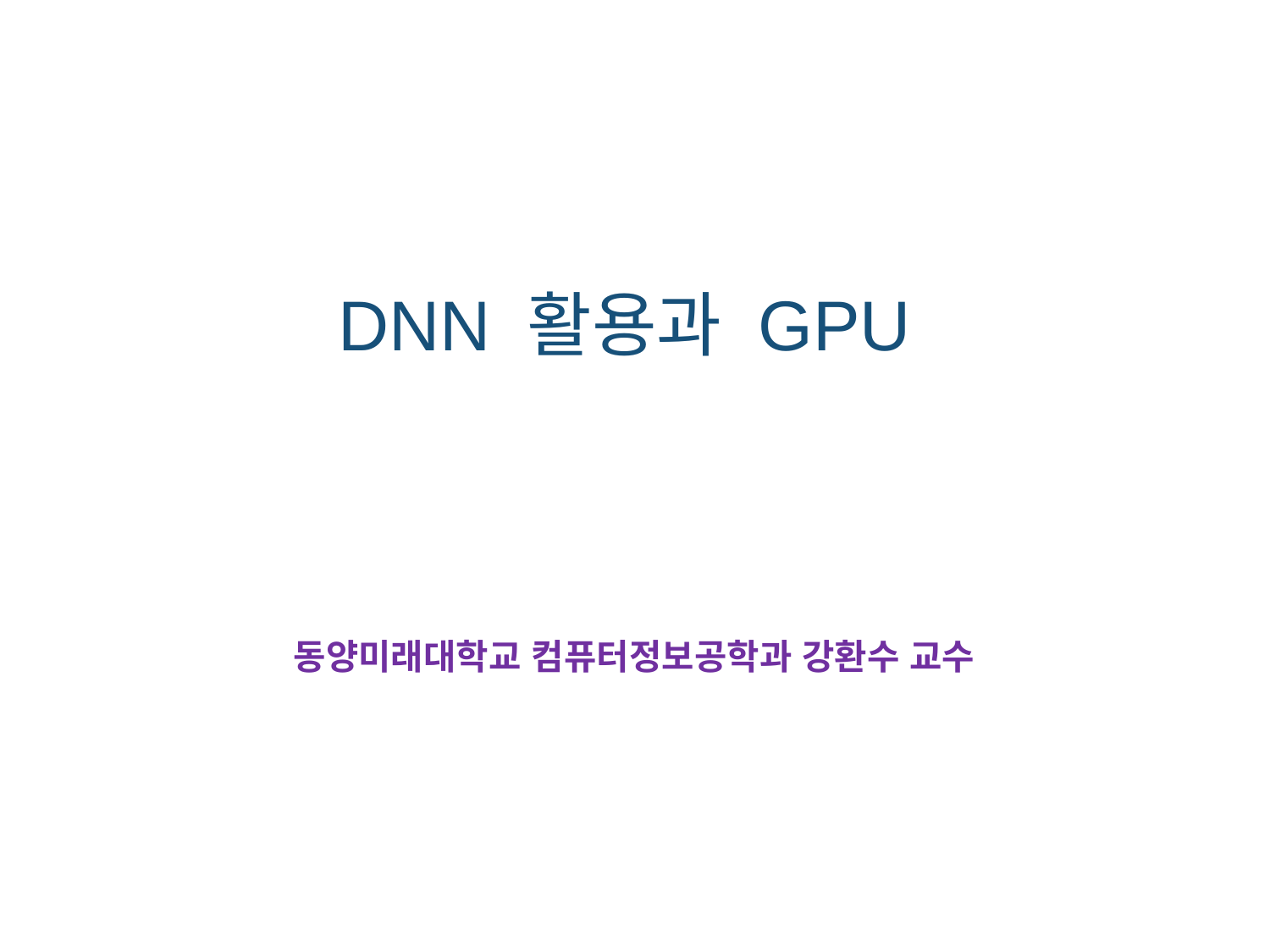

DNN 활용과 GPU
동양미래대학교 컴퓨터정보공학과 강환수 교수